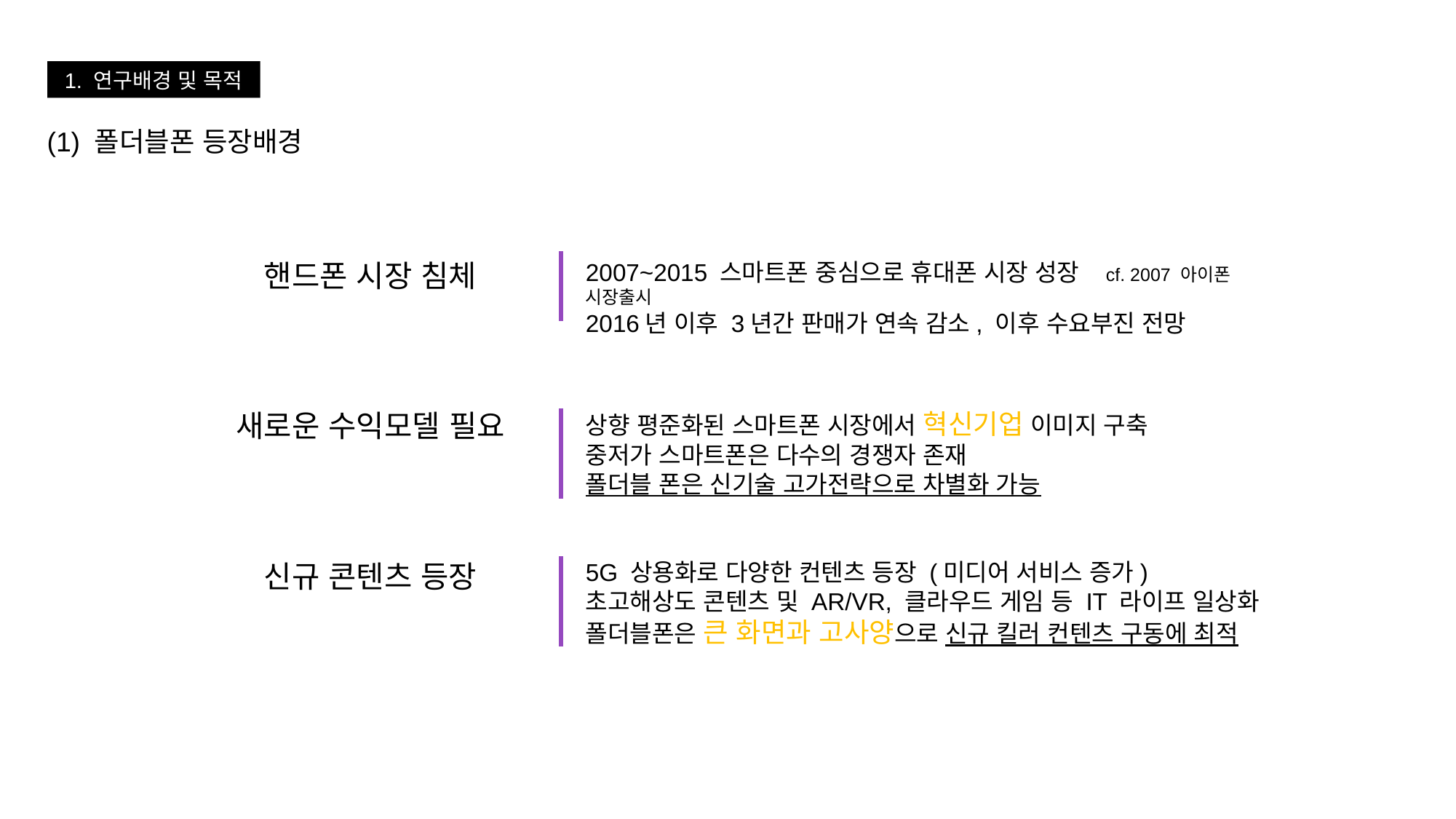

1. 연구배경 및 목적
(1) 폴더블폰 등장배경
핸드폰 시장 침체
2007~2015 스마트폰 중심으로 휴대폰 시장 성장   cf. 2007 아이폰 시장출시
2016년 이후 3년간 판매가 연속 감소, 이후 수요부진 전망
새로운 수익모델 필요
상향 평준화된 스마트폰 시장에서 혁신기업 이미지 구축
중저가 스마트폰은 다수의 경쟁자 존재
폴더블 폰은 신기술 고가전략으로 차별화 가능
신규 콘텐츠 등장
5G 상용화로 다양한 컨텐츠 등장 (미디어 서비스 증가)
초고해상도 콘텐츠 및 AR/VR, 클라우드 게임 등 IT 라이프 일상화
폴더블폰은 큰 화면과 고사양으로 신규 킬러 컨텐츠 구동에 최적